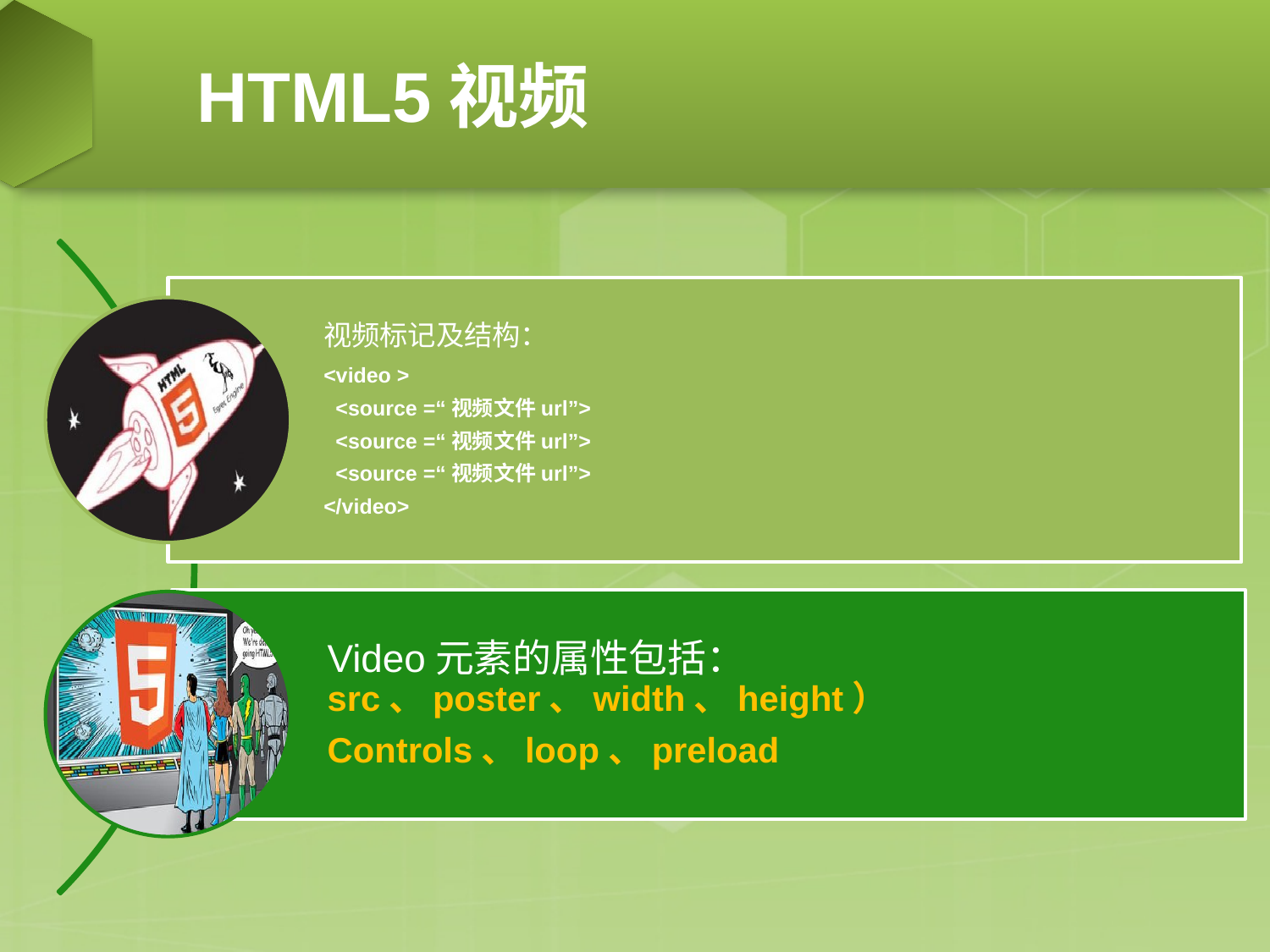

# HTML5视频
视频标记及结构：
<video >
  <source =“视频文件url”>
  <source =“视频文件url”>
  <source =“视频文件url”>
</video>
Video元素的属性包括：src、poster、width、height）
Controls、loop、preload